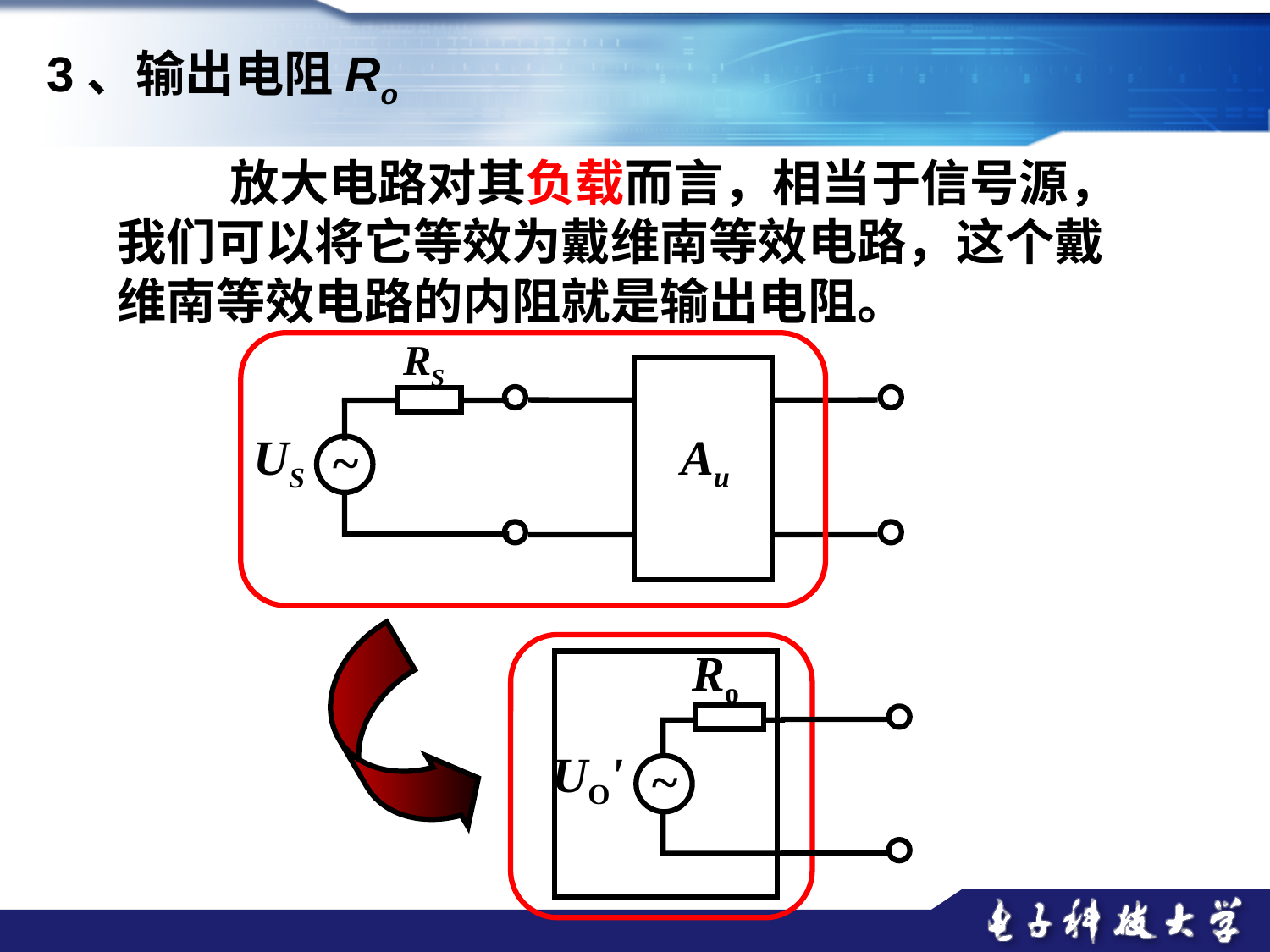

3、输出电阻Ro
         放大电路对其负载而言，相当于信号源，我们可以将它等效为戴维南等效电路，这个戴维南等效电路的内阻就是输出电阻。
RS

Au

~

US
Ro

UO'
~